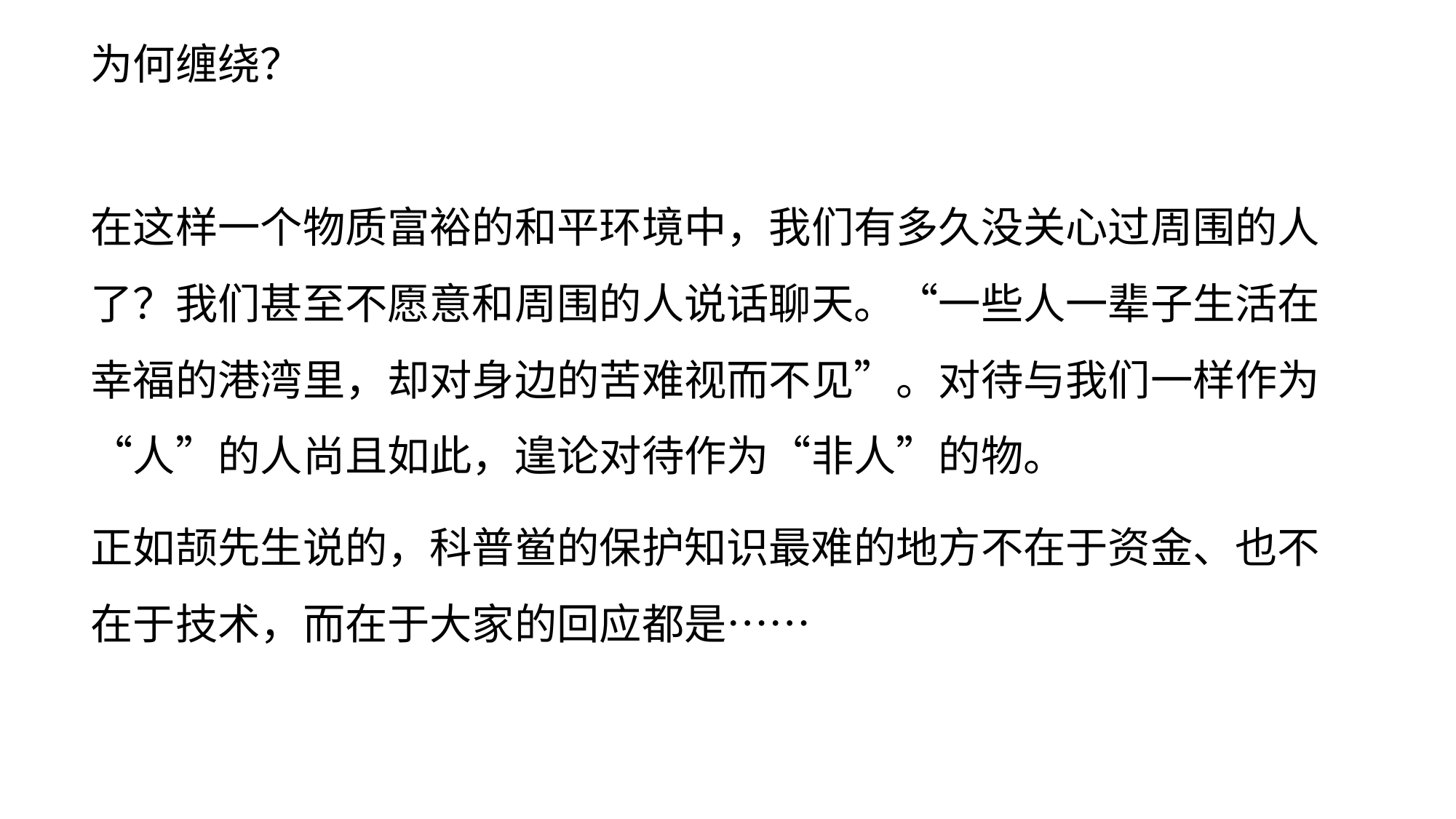

# 为何缠绕？
在这样一个物质富裕的和平环境中，我们有多久没关心过周围的人了？我们甚至不愿意和周围的人说话聊天。“一些人一辈子生活在幸福的港湾里，却对身边的苦难视而不见”。对待与我们一样作为“人”的人尚且如此，遑论对待作为“非人”的物。
正如颉先生说的，科普鲎的保护知识最难的地方不在于资金、也不在于技术，而在于大家的回应都是……